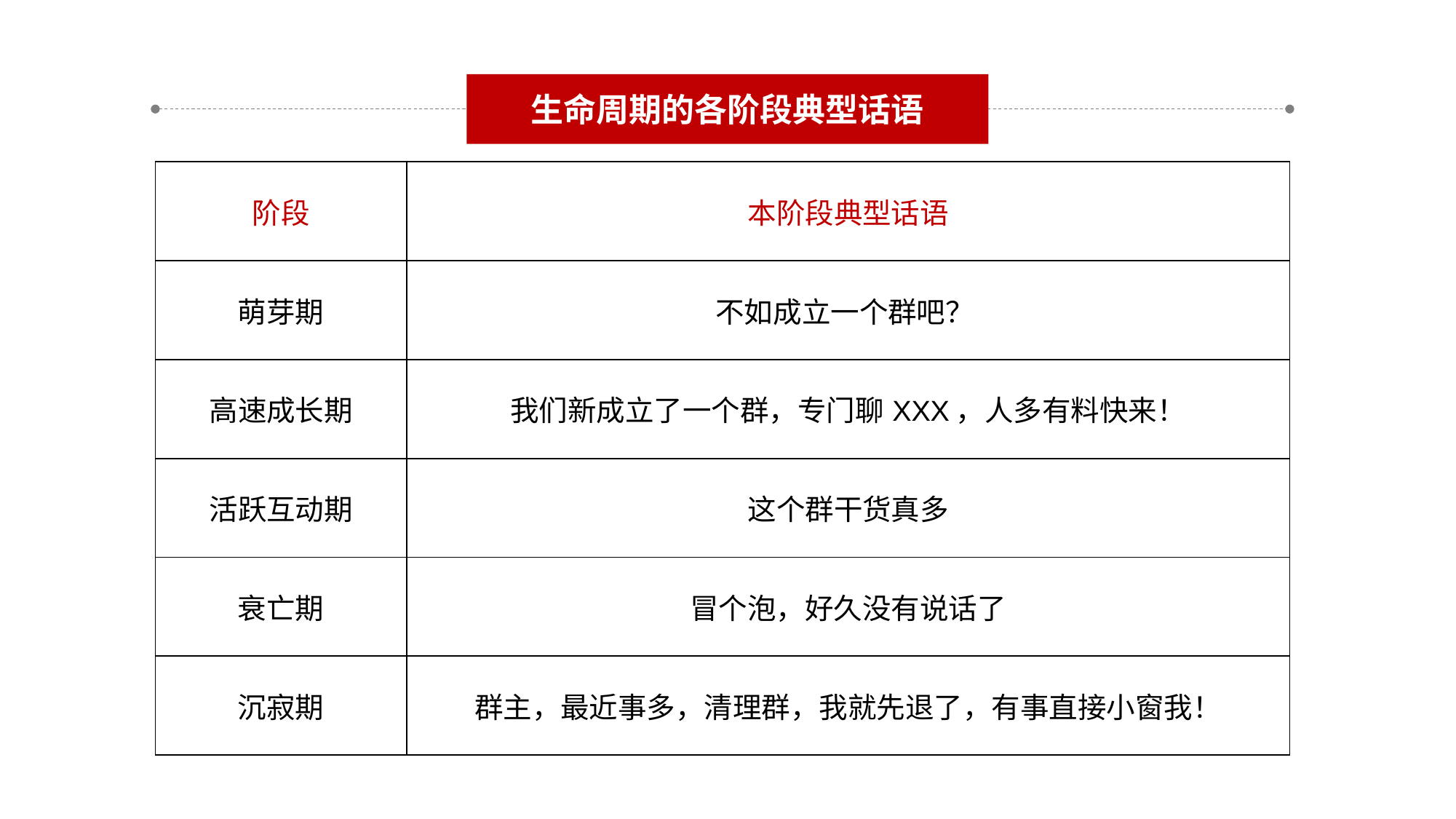

生命周期的各阶段典型话语
| 阶段 | 本阶段典型话语 |
| --- | --- |
| 萌芽期 | 不如成立一个群吧？ |
| 高速成长期 | 我们新成立了一个群，专门聊XXX，人多有料快来！ |
| 活跃互动期 | 这个群干货真多 |
| 衰亡期 | 冒个泡，好久没有说话了 |
| 沉寂期 | 群主，最近事多，清理群，我就先退了，有事直接小窗我！ |